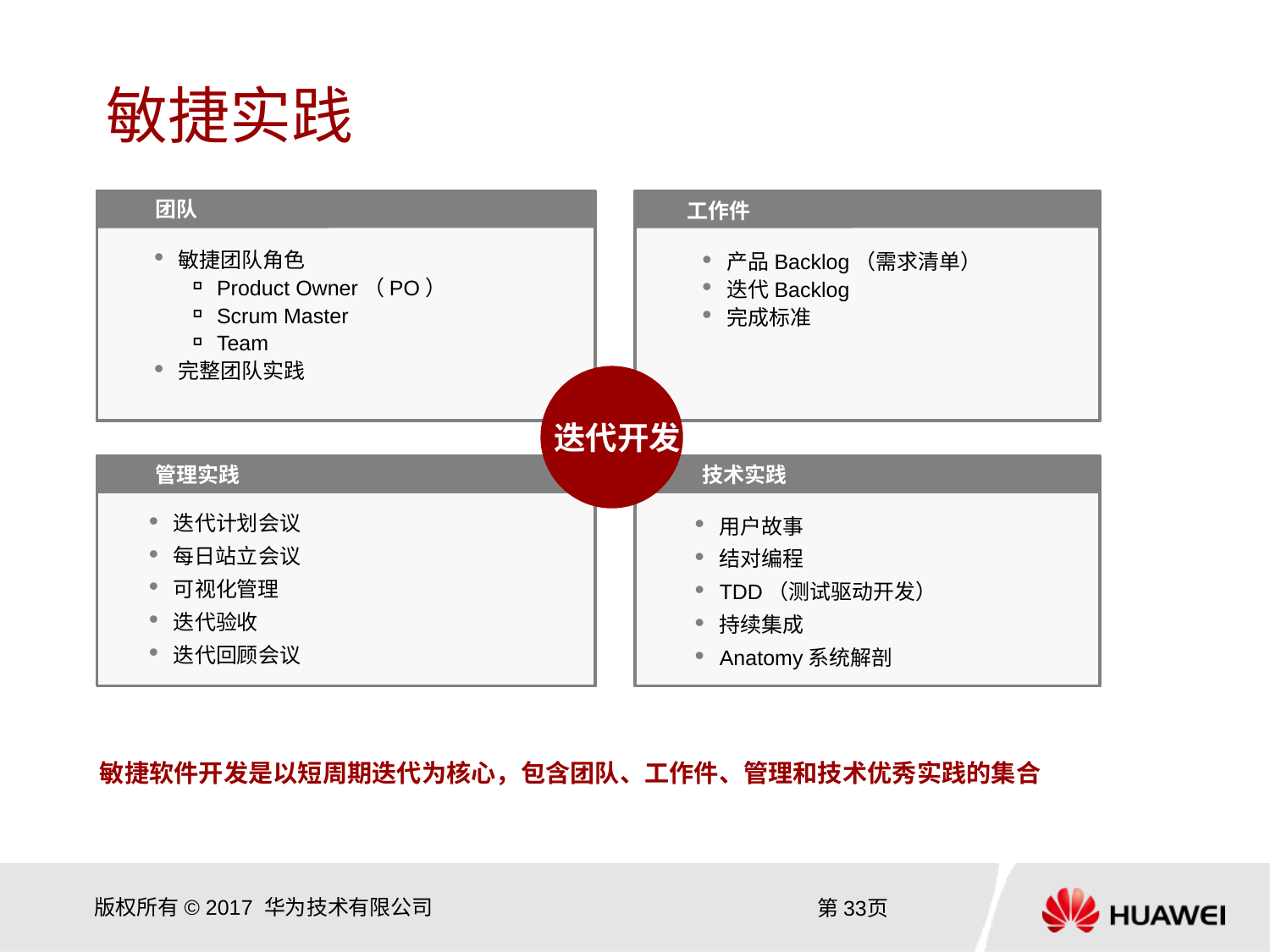

# 敏捷实践

团队

工作件
敏捷团队角色
Product Owner（PO）
Scrum Master
Team
完整团队实践
产品Backlog（需求清单）
迭代Backlog
完成标准

迭代开发
技术实践

管理实践
迭代计划会议
每日站立会议
可视化管理
迭代验收
迭代回顾会议

用户故事
结对编程
TDD（测试驱动开发）
持续集成
Anatomy系统解剖

敏捷软件开发是以短周期迭代为核心，包含团队、工作件、管理和技术优秀实践的集合